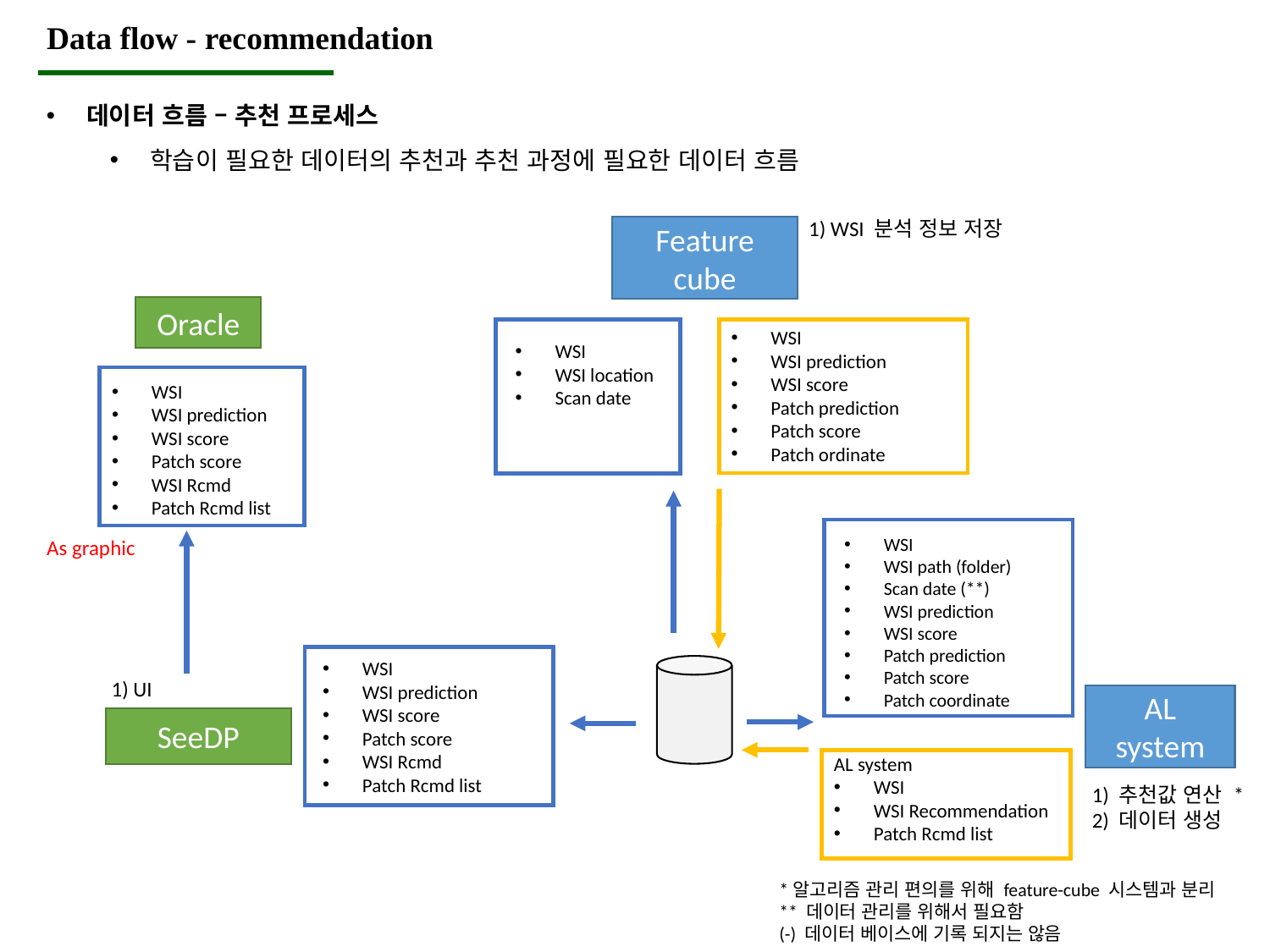

Data flow - recommendation
데이터 흐름 – 추천 프로세스
학습이 필요한 데이터의 추천과 추천 과정에 필요한 데이터 흐름

1) WSI 분석 정보 저장
Feature cube
Oracle

WSI
WSI prediction
WSI score
Patch prediction
Patch score
Patch ordinate

WSI
WSI location
Scan date

WSI
WSI prediction
WSI score
Patch score
WSI Rcmd
Patch Rcmd list

WSI
WSI path (folder)
Scan date (**)
WSI prediction
WSI score
Patch prediction
Patch score
Patch coordinate
As graphic

WSI
WSI prediction
WSI score
Patch score
WSI Rcmd
Patch Rcmd list

1) UI
AL system
SeeDP
AL system
WSI
WSI Recommendation
Patch Rcmd list

1) 추천값 연산 *
2) 데이터 생성
*알고리즘 관리 편의를 위해 feature-cube 시스템과 분리
** 데이터 관리를 위해서 필요함
(-) 데이터 베이스에 기록 되지는 않음